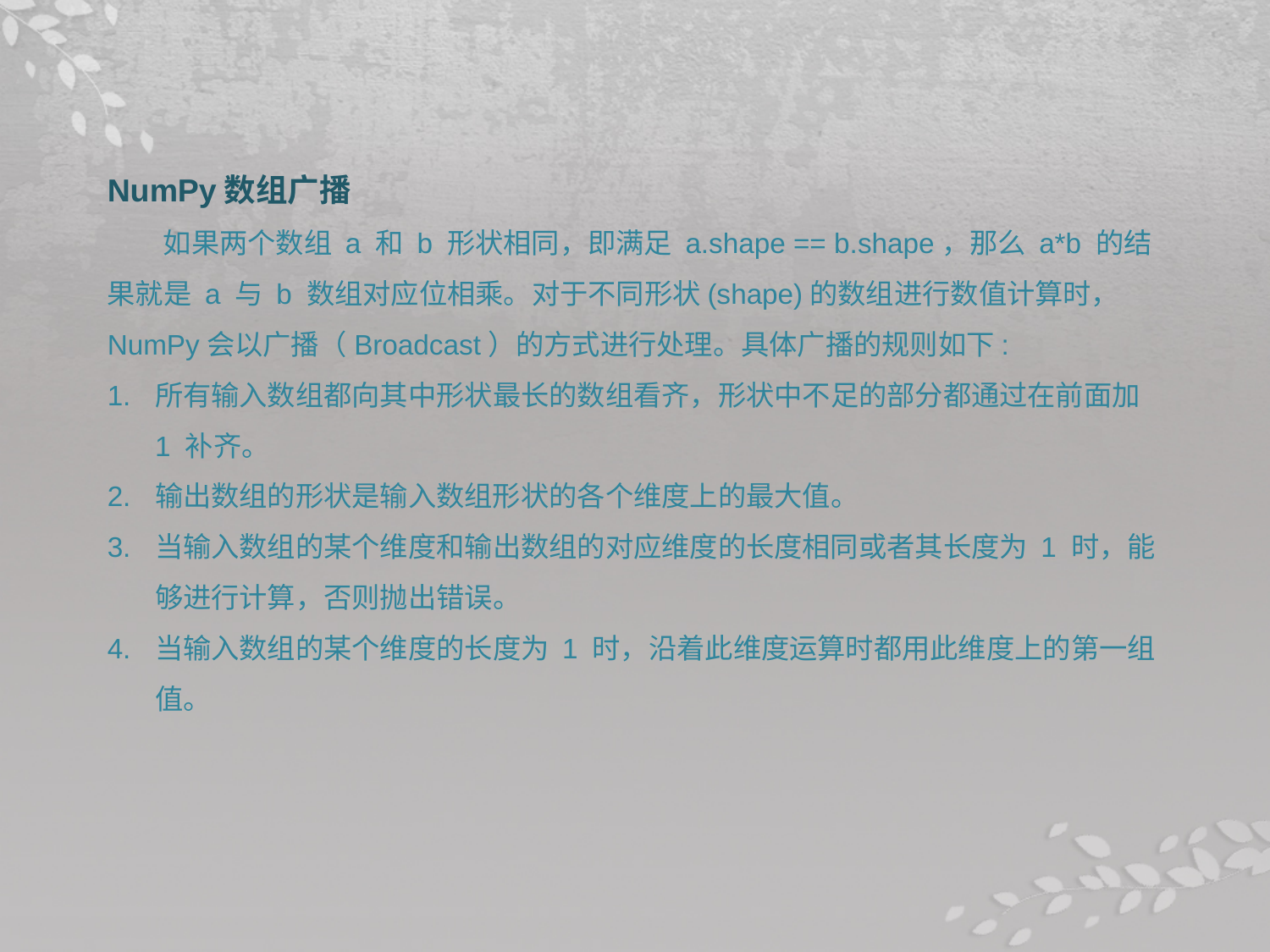

NumPy数组广播
如果两个数组 a 和 b 形状相同，即满足 a.shape == b.shape，那么 a*b 的结果就是 a 与 b 数组对应位相乘。对于不同形状(shape)的数组进行数值计算时， NumPy会以广播（Broadcast）的方式进行处理。具体广播的规则如下:
所有输入数组都向其中形状最长的数组看齐，形状中不足的部分都通过在前面加 1 补齐。
输出数组的形状是输入数组形状的各个维度上的最大值。
当输入数组的某个维度和输出数组的对应维度的长度相同或者其长度为 1 时，能够进行计算，否则抛出错误。
当输入数组的某个维度的长度为 1 时，沿着此维度运算时都用此维度上的第一组值。